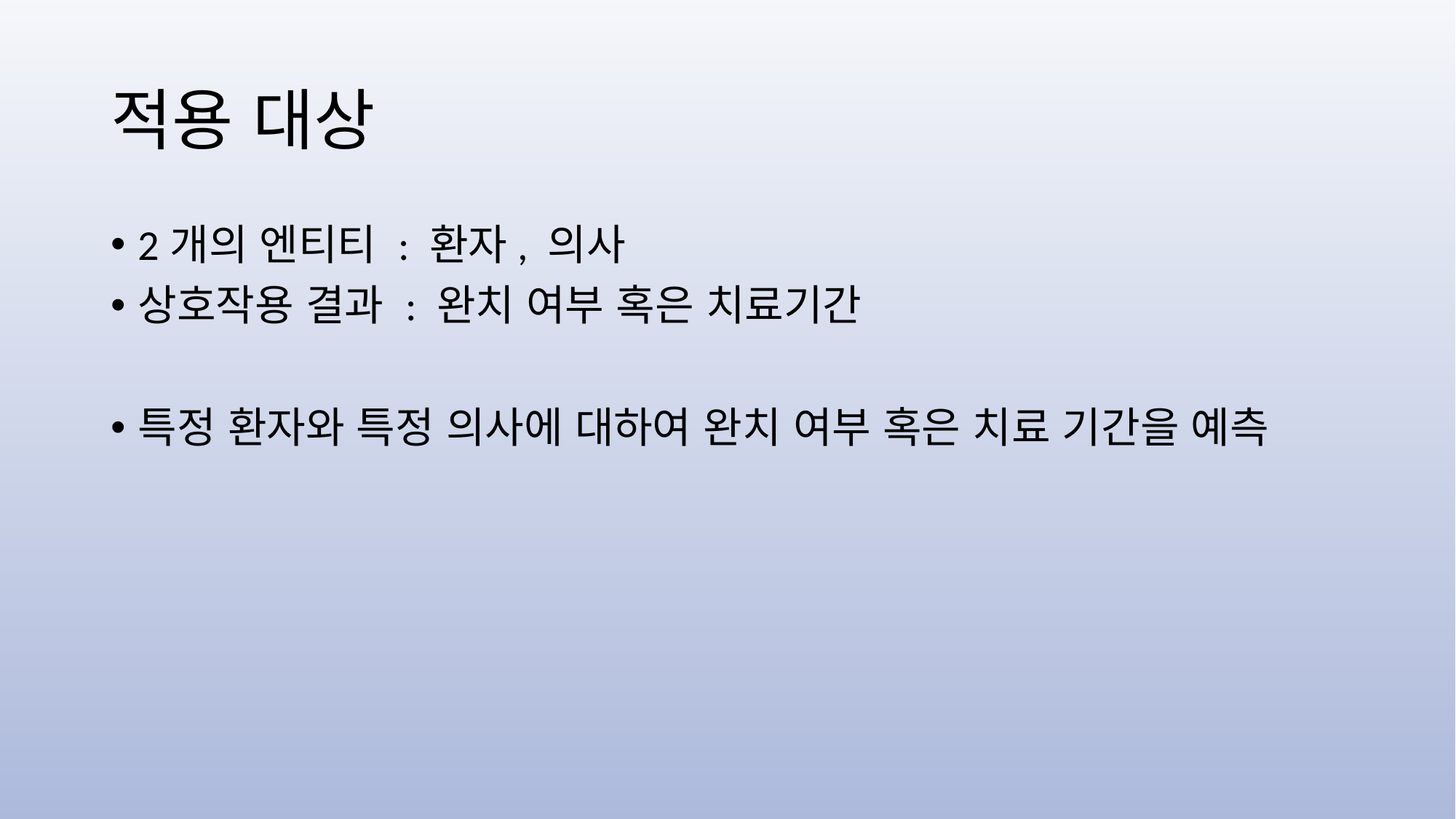

# 적용 대상
2개의 엔티티 : 환자, 의사
상호작용 결과 : 완치 여부 혹은 치료기간

특정 환자와 특정 의사에 대하여 완치 여부 혹은 치료 기간을 예측